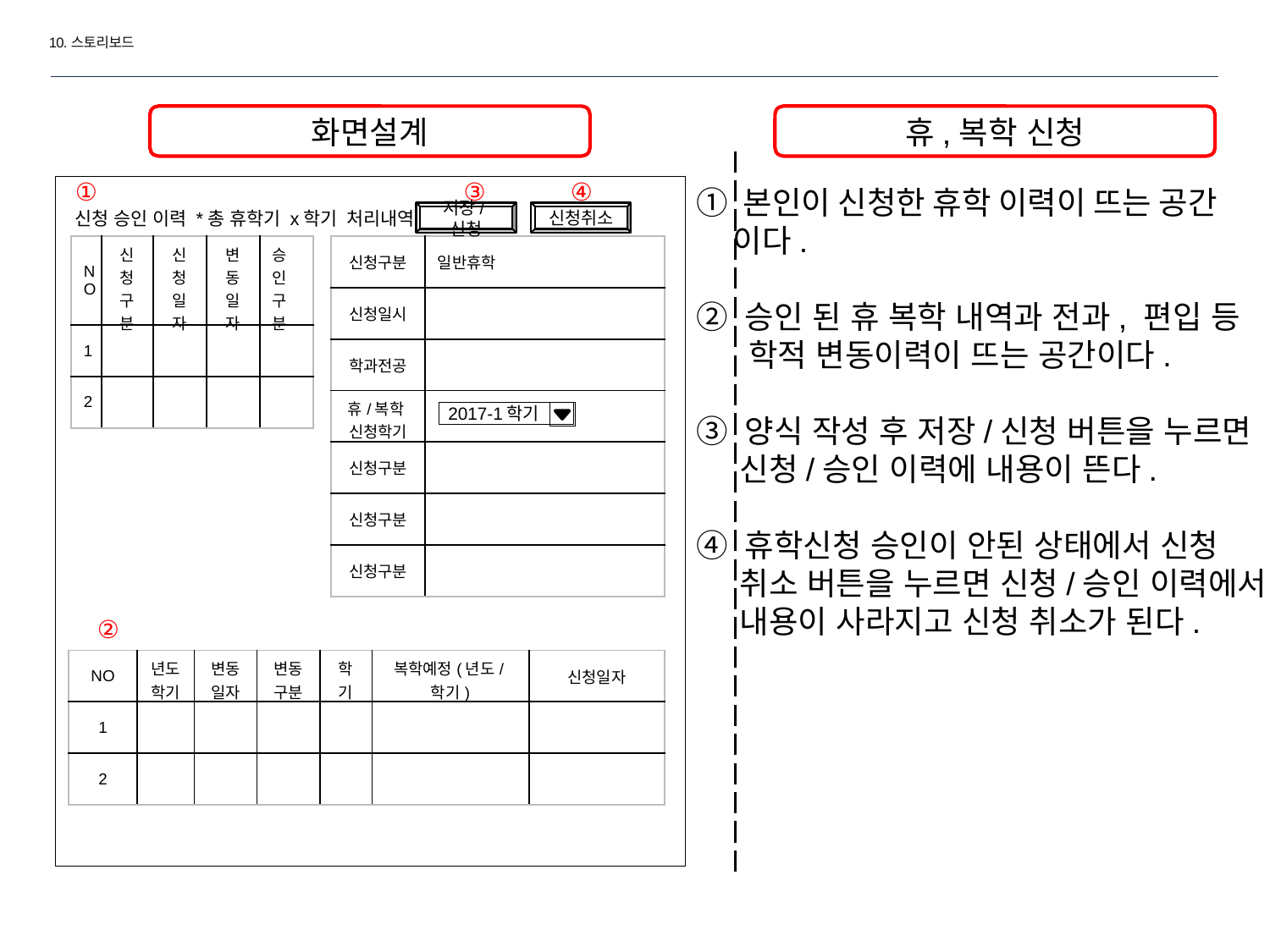

10.스토리보드
화면설계
휴,복학 신청
①
③
④
① 본인이 신청한 휴학 이력이 뜨는 공간
    이다.

② 승인 된 휴 복학 내역과 전과, 편입 등
     학적 변동이력이 뜨는 공간이다.

③ 양식 작성 후 저장/신청 버튼을 누르면
    신청/승인 이력에 내용이 뜬다.

④ 휴학신청 승인이 안된 상태에서 신청
    취소 버튼을 누르면 신청/승인 이력에서
    내용이 사라지고 신청 취소가 된다.

신청 승인 이력 *총 휴학기 x학기
처리내역
저장/신청
신청취소
| NO | 신청 구분 | 신청 일자 | 변동 일자 | 승인구분 |
| --- | --- | --- | --- | --- |
| 1 |  |  |  |  |
| 2 |  |  |  |  |
| 신청구분 | 일반휴학 |
| --- | --- |
| 신청일시 |  |
| 학과전공 |  |
| 휴/복학 신청학기 |  |
| 신청구분 |  |
| 신청구분 |  |
| 신청구분 |  |
2017-1학기

②
| NO | 년도학기 | 변동 일자 | 변동구분 | 학기 | 복학예정(년도/학기) | 신청일자 |
| --- | --- | --- | --- | --- | --- | --- |
| 1 |  |  |  |  |  |  |
| 2 |  |  |  |  |  |  |